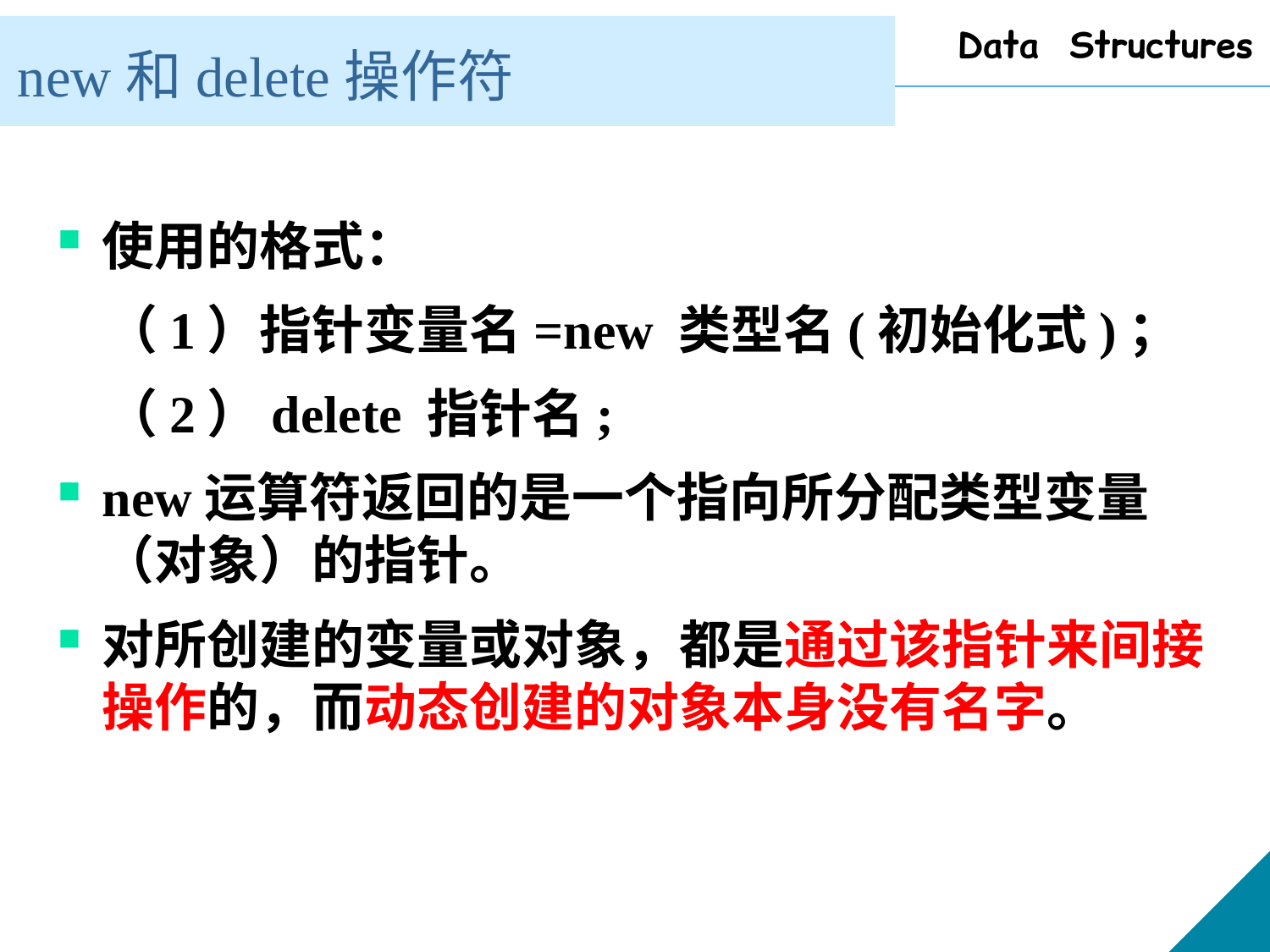

# new和delete操作符
使用的格式：
   （1）指针变量名=new 类型名(初始化式)；
   （2）delete 指针名;
new运算符返回的是一个指向所分配类型变量（对象）的指针。
对所创建的变量或对象，都是通过该指针来间接操作的，而动态创建的对象本身没有名字。